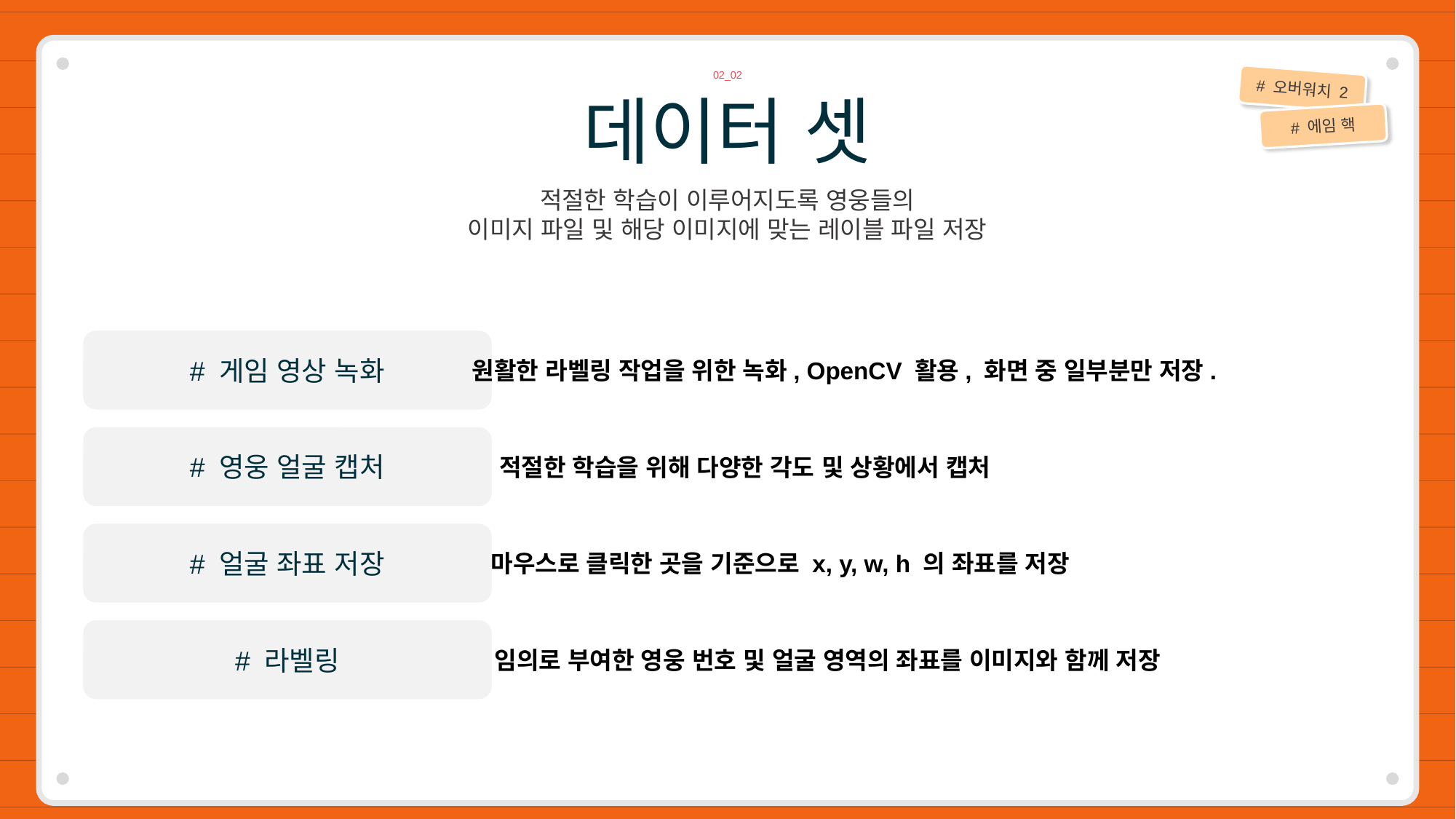

02_02
# 오버워치 2
데이터 셋
# 에임 핵
적절한 학습이 이루어지도록 영웅들의
이미지 파일 및 해당 이미지에 맞는 레이블 파일 저장
# 게임 영상 녹화
원활한 라벨링 작업을 위한 녹화, OpenCV 활용, 화면 중 일부분만 저장.
# 영웅 얼굴 캡처
적절한 학습을 위해 다양한 각도 및 상황에서 캡처
# 얼굴 좌표 저장
마우스로 클릭한 곳을 기준으로 x, y, w, h 의 좌표를 저장
# 라벨링
임의로 부여한 영웅 번호 및 얼굴 영역의 좌표를 이미지와 함께 저장